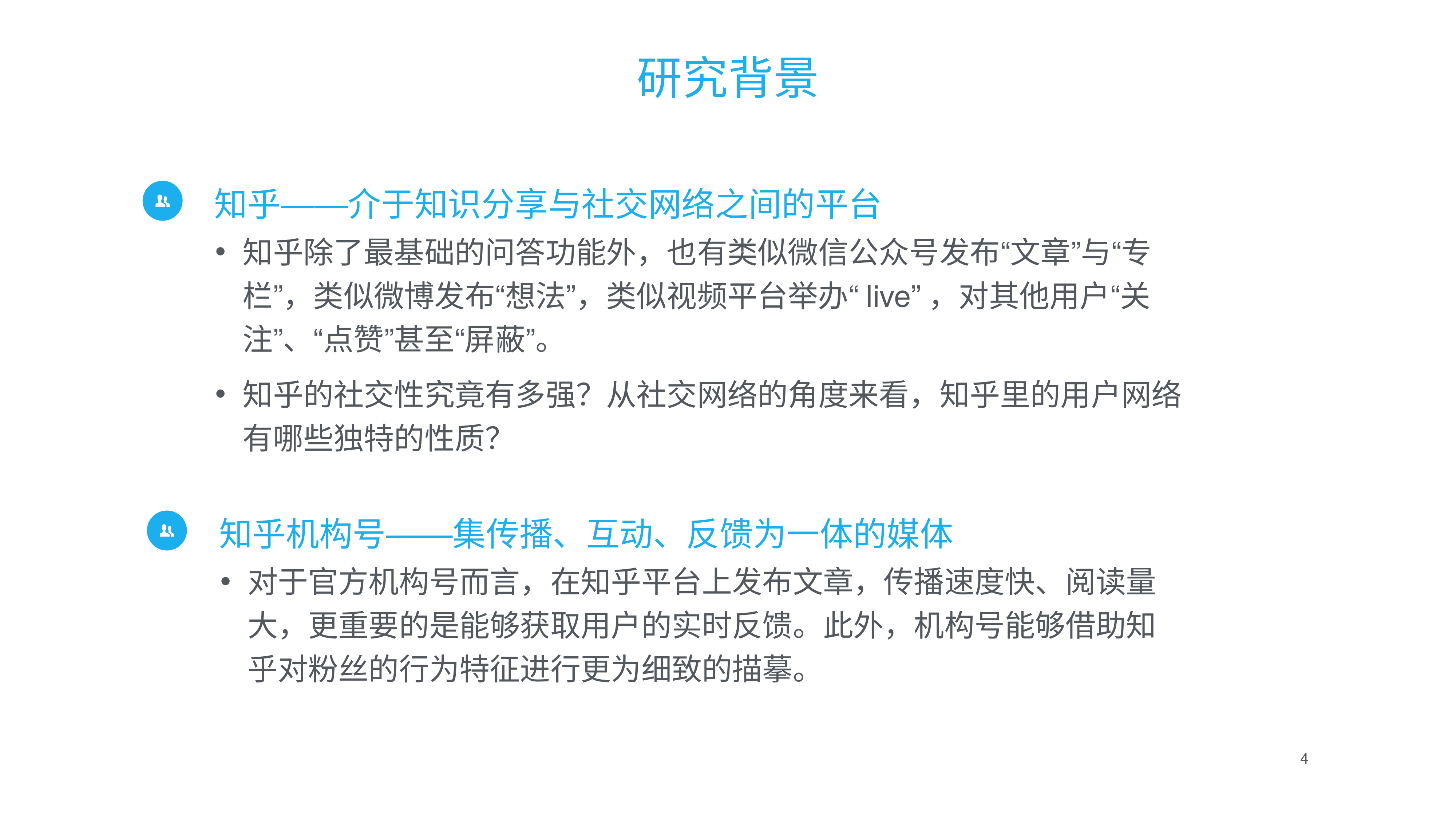

研究背景
知乎——介于知识分享与社交网络之间的平台
知乎除了最基础的问答功能外，也有类似微信公众号发布“文章”与“专栏”，类似微博发布“想法”，类似视频平台举办“live”，对其他用户“关注”、“点赞”甚至“屏蔽”。
知乎的社交性究竟有多强？从社交网络的角度来看，知乎里的用户网络有哪些独特的性质？

知乎机构号——集传播、互动、反馈为一体的媒体
对于官方机构号而言，在知乎平台上发布文章，传播速度快、阅读量大，更重要的是能够获取用户的实时反馈。此外，机构号能够借助知乎对粉丝的行为特征进行更为细致的描摹。

4